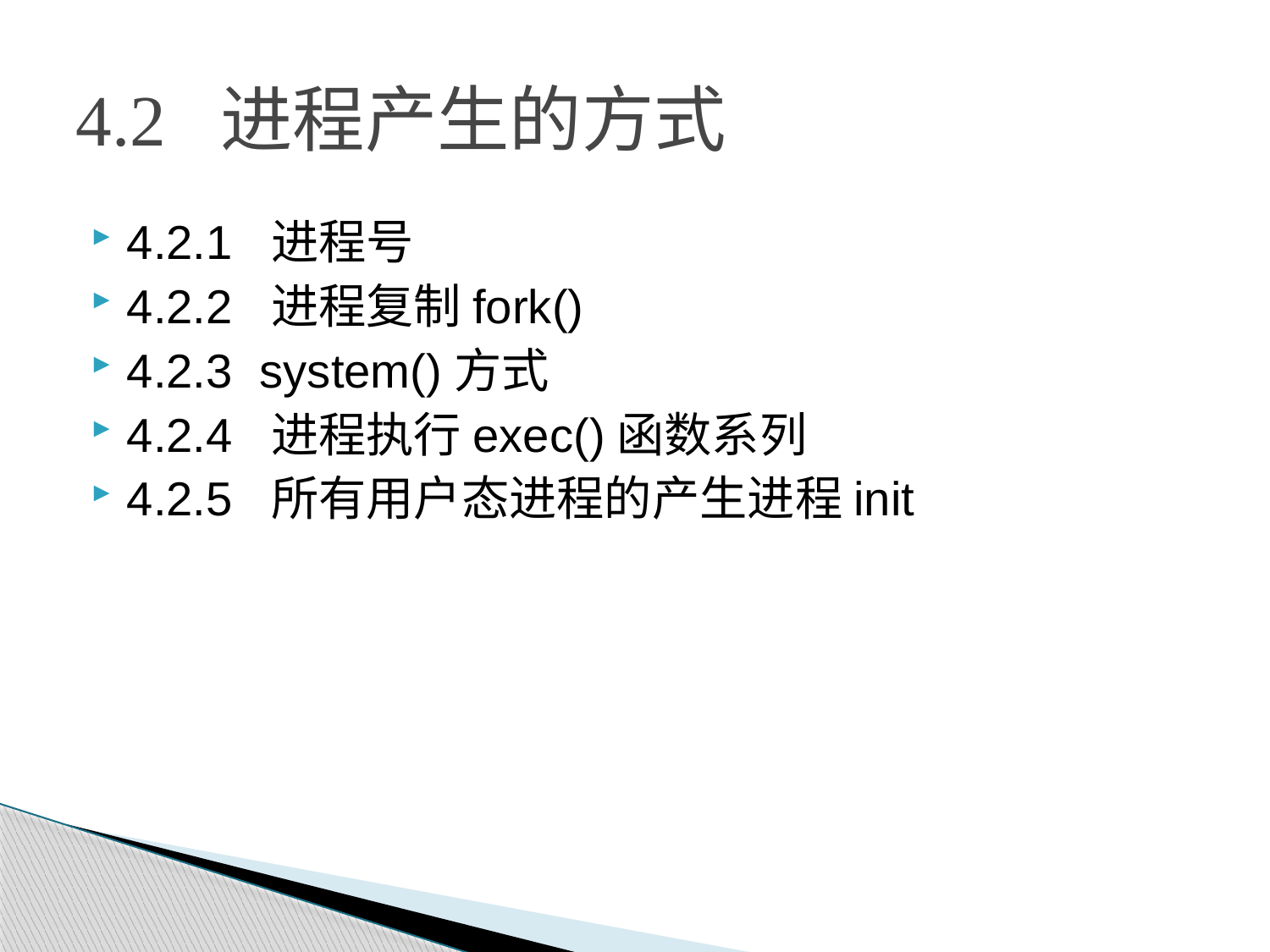

# 4.2  进程产生的方式
4.2.1  进程号
4.2.2  进程复制fork()
4.2.3  system()方式
4.2.4  进程执行exec()函数系列
4.2.5  所有用户态进程的产生进程init